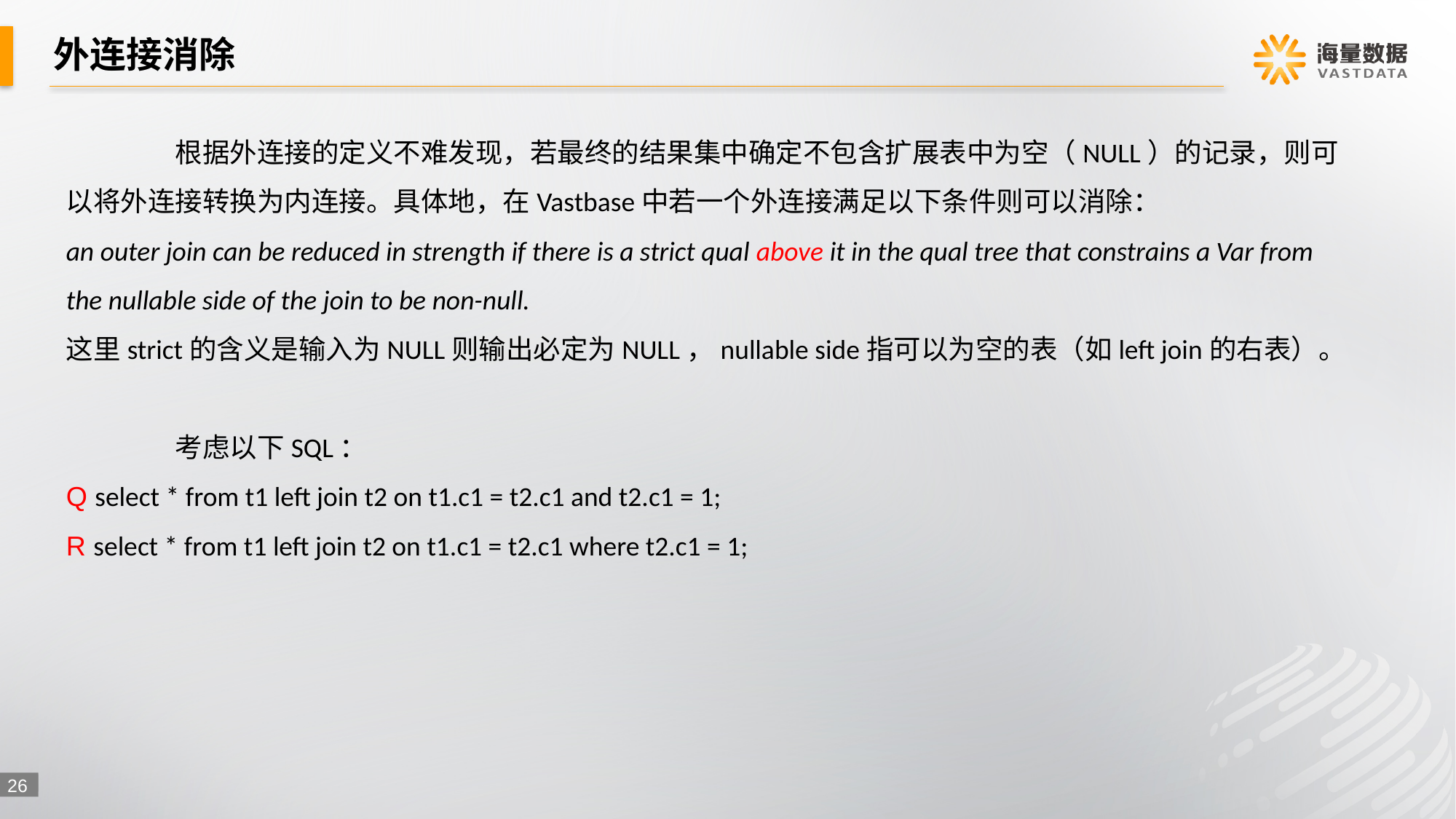

# 外连接消除
	根据外连接的定义不难发现，若最终的结果集中确定不包含扩展表中为空（NULL）的记录，则可以将外连接转换为内连接。具体地，在Vastbase中若一个外连接满足以下条件则可以消除：
an outer join can be reduced in strength if there is a strict qual above it in the qual tree that constrains a Var from the nullable side of the join to be non-null.
这里strict的含义是输入为NULL则输出必定为NULL，nullable side指可以为空的表（如left join的右表）。

	考虑以下SQL：
Q select * from t1 left join t2 on t1.c1 = t2.c1 and t2.c1 = 1;
R select * from t1 left join t2 on t1.c1 = t2.c1 where t2.c1 = 1;